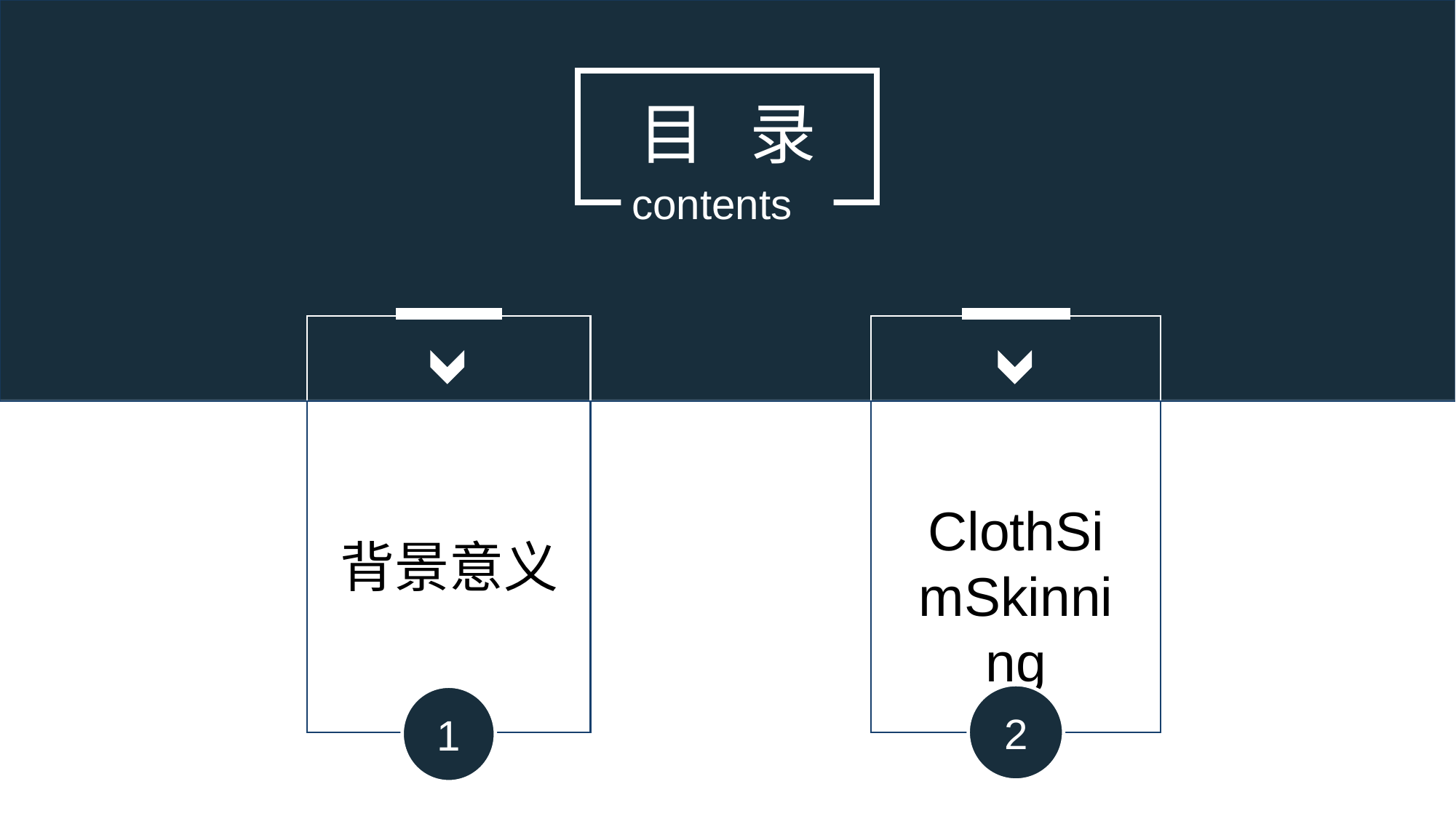

contents
# 目   录

背景意义
1

ClothSimSkinning
2